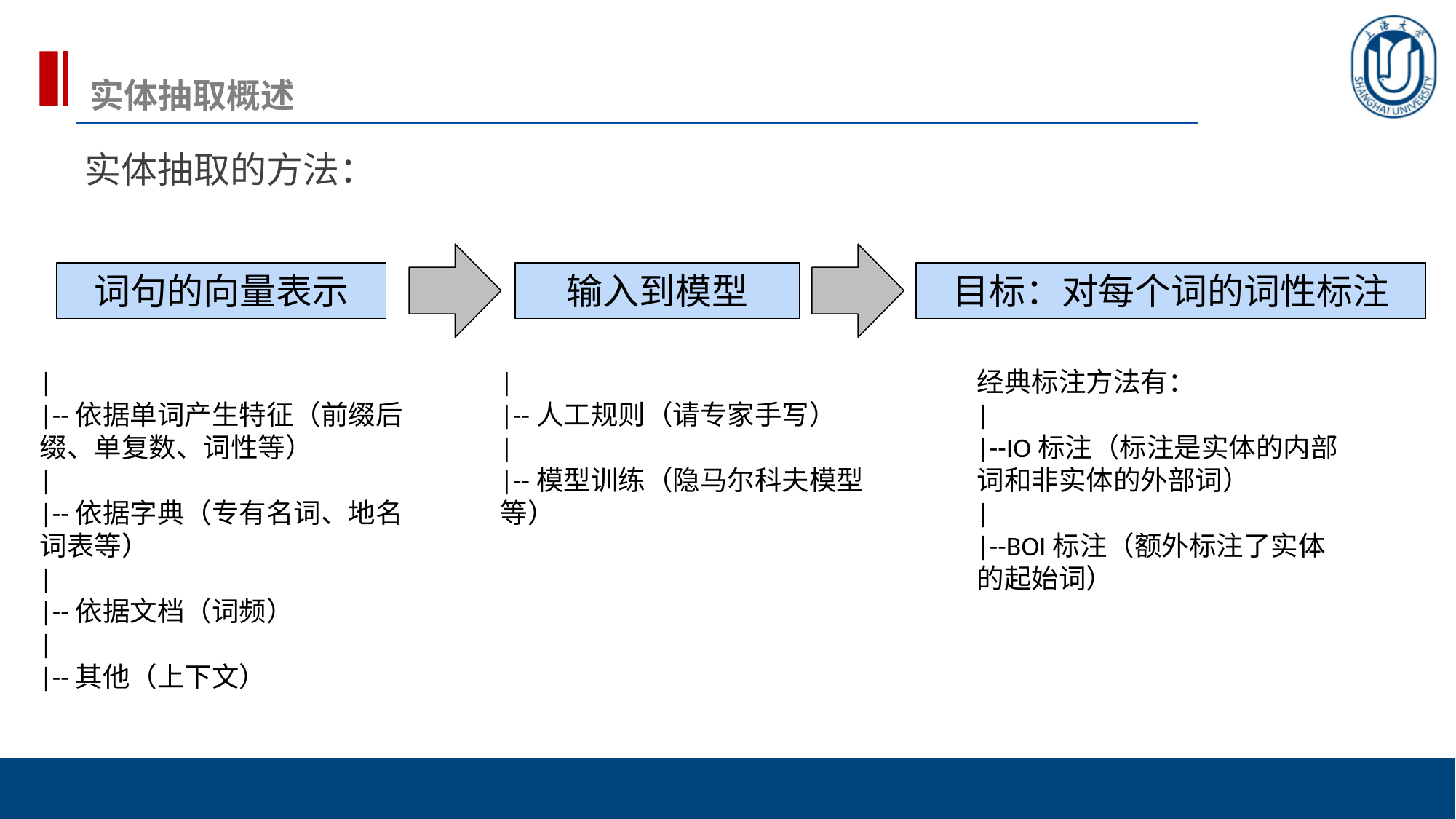

# 实体抽取概述
实体抽取的方法：

词句的向量表示
输入到模型
目标：对每个词的词性标注
|
|--依据单词产生特征（前缀后缀、单复数、词性等）
|
|--依据字典（专有名词、地名词表等） |
|--依据文档（词频）
|
|--其他（上下文）
|
|--人工规则（请专家手写）
|
|--模型训练（隐马尔科夫模型等）
经典标注方法有：
|
|--IO标注（标注是实体的内部词和非实体的外部词）
|
|--BOI标注（额外标注了实体的起始词）
13